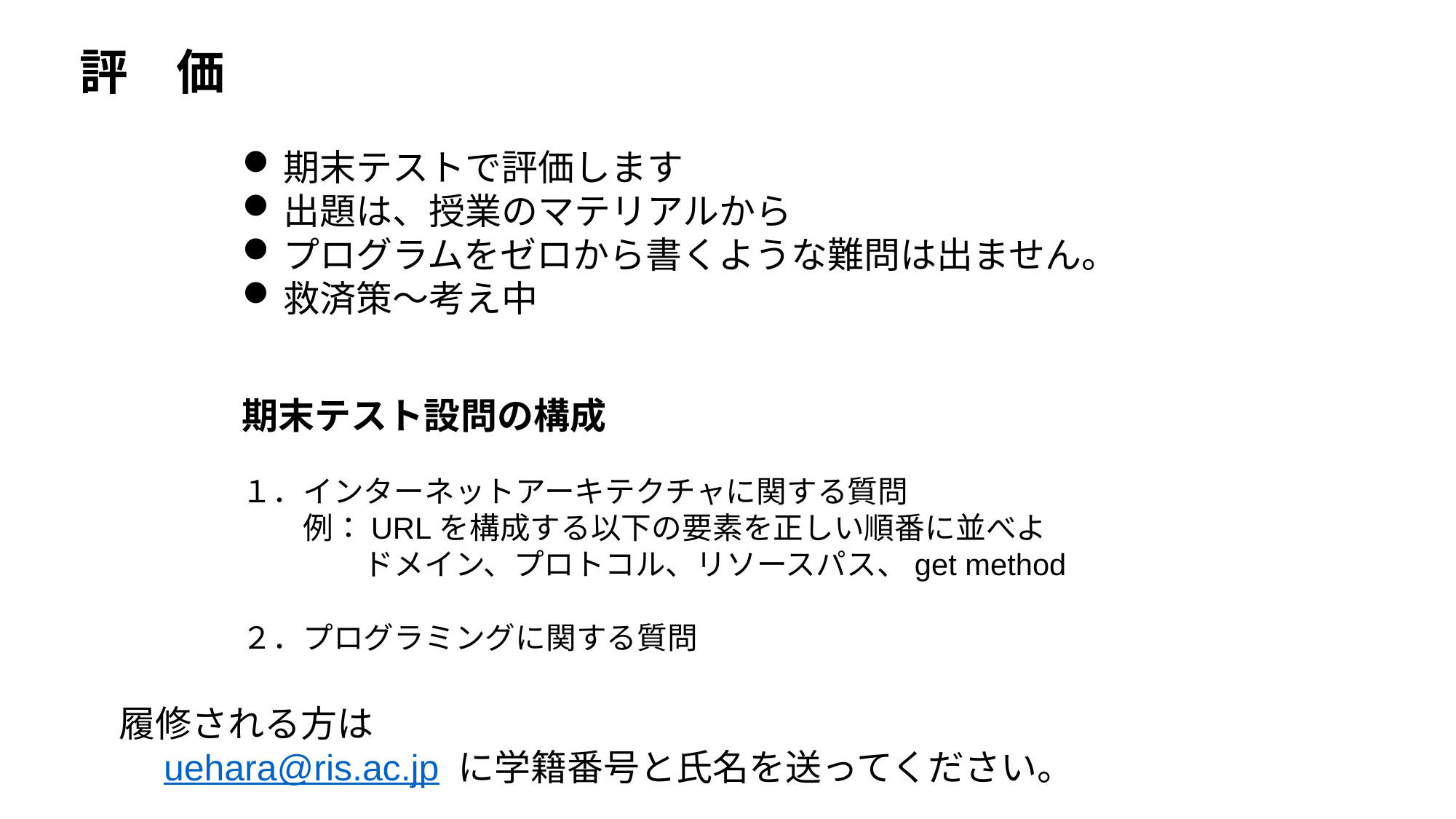

評　価
期末テストで評価します
出題は、授業のマテリアルから
プログラムをゼロから書くような難問は出ません。
救済策～考え中

期末テスト設問の構成

１．インターネットアーキテクチャに関する質問
　　例：URLを構成する以下の要素を正しい順番に並べよ
　　　　ドメイン、プロトコル、リソースパス、get method

２．プログラミングに関する質問

履修される方は
　uehara@ris.ac.jp に学籍番号と氏名を送ってください。